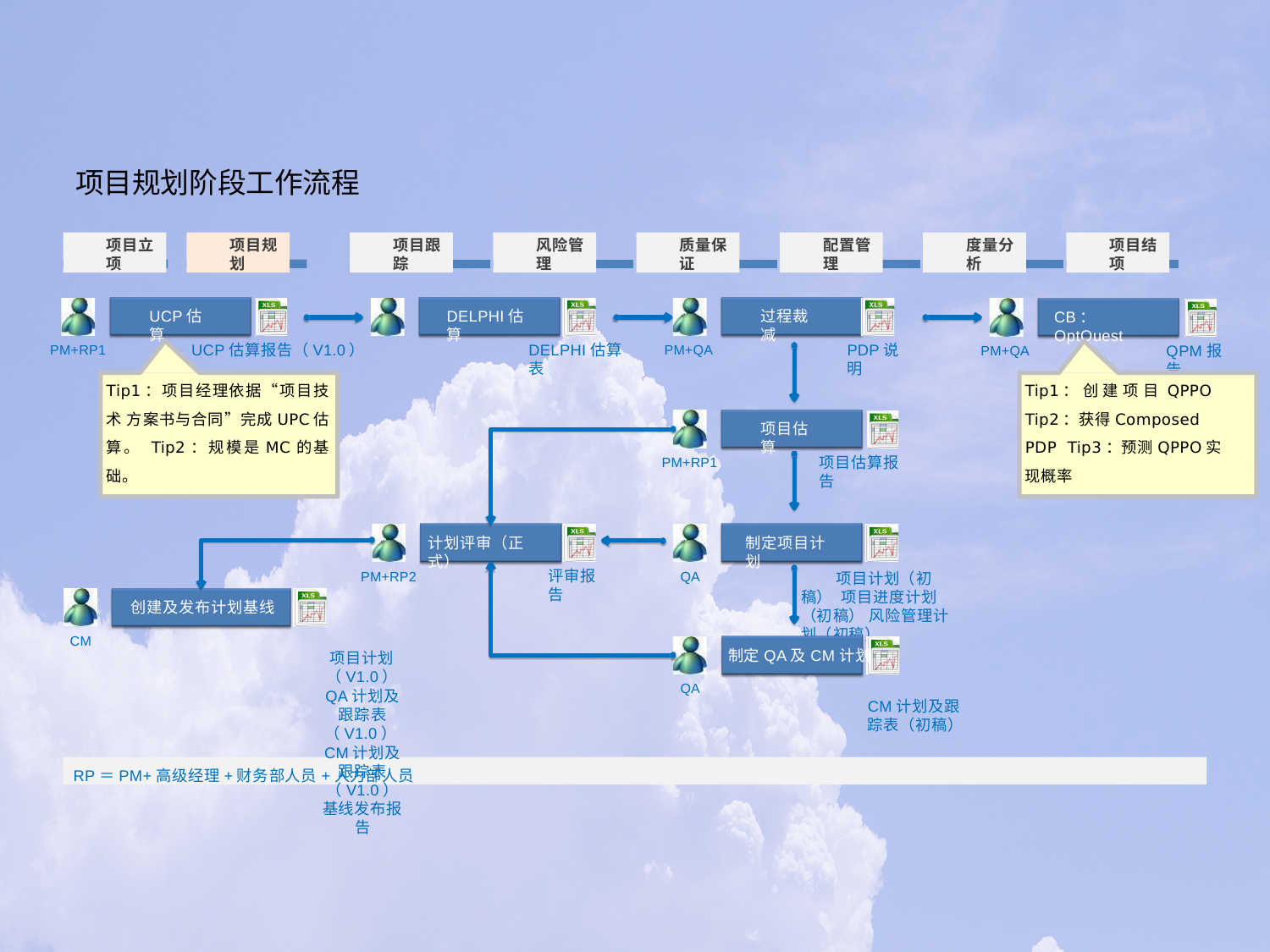

# 项目规划阶段工作流程
项目立项
项目规划
项目跟踪
风险管理
质量保证
配置管理
度量分析
项目结项

UCP估算
DELPHI估算
过程裁减
CB：OptQuest

UCP估算报告（V1.0）	PM
DELPHI估算表
PDP说明
QPM报告
PM+RP1
PM+QA

PM+QA

Tip1：项目经理依据“项目技术 方案书与合同”完成UPC估算。 Tip2：规模是MC的基础。
Tip1： 创 建 项 目 QPPO  Tip2：获得Composed PDP  Tip3：预测QPPO实现概率

项目估算

项目估算报告
PM+RP1

计划评审（正式）
制定项目计划

评审报告
PM+RP2
QA
项目计划（初稿）  项目进度计划（初稿） 风险管理计划（初稿）

创建及发布计划基线
项目计划（V1.0）
QA计划及跟踪表（V1.0）  CM计划及跟踪表（V1.0） 基线发布报告

CM

制定QA及CM计划
CM计划及跟踪表（初稿）

QA
RP＝PM+高级经理+财务部人员+人力部人员
12